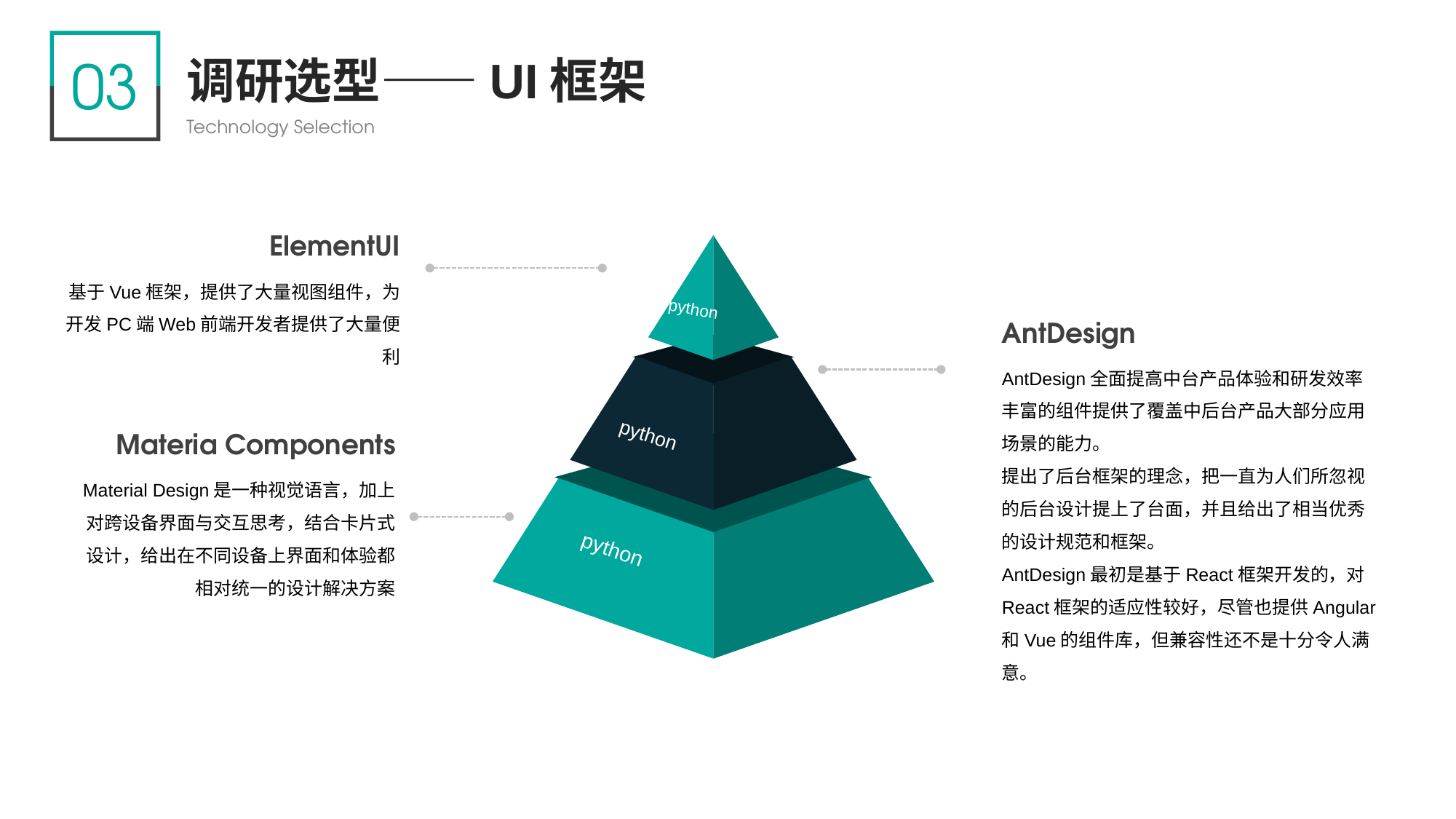

03
调研选型——UI框架
Technology Selection

ElementUI
基于Vue框架，提供了大量视图组件，为开发PC端Web前端开发者提供了大量便利

python

python

python
关键词
AntDesign
AntDesign全面提高中台产品体验和研发效率
丰富的组件提供了覆盖中后台产品大部分应用场景的能力。
提出了后台框架的理念，把一直为人们所忽视的后台设计提上了台面，并且给出了相当优秀的设计规范和框架。
AntDesign最初是基于React框架开发的，对React框架的适应性较好，尽管也提供Angular和Vue的组件库，但兼容性还不是十分令人满意。
Materia Components
Material Design是一种视觉语言，加上对跨设备界面与交互思考，结合卡片式设计，给出在不同设备上界面和体验都相对统一的设计解决方案